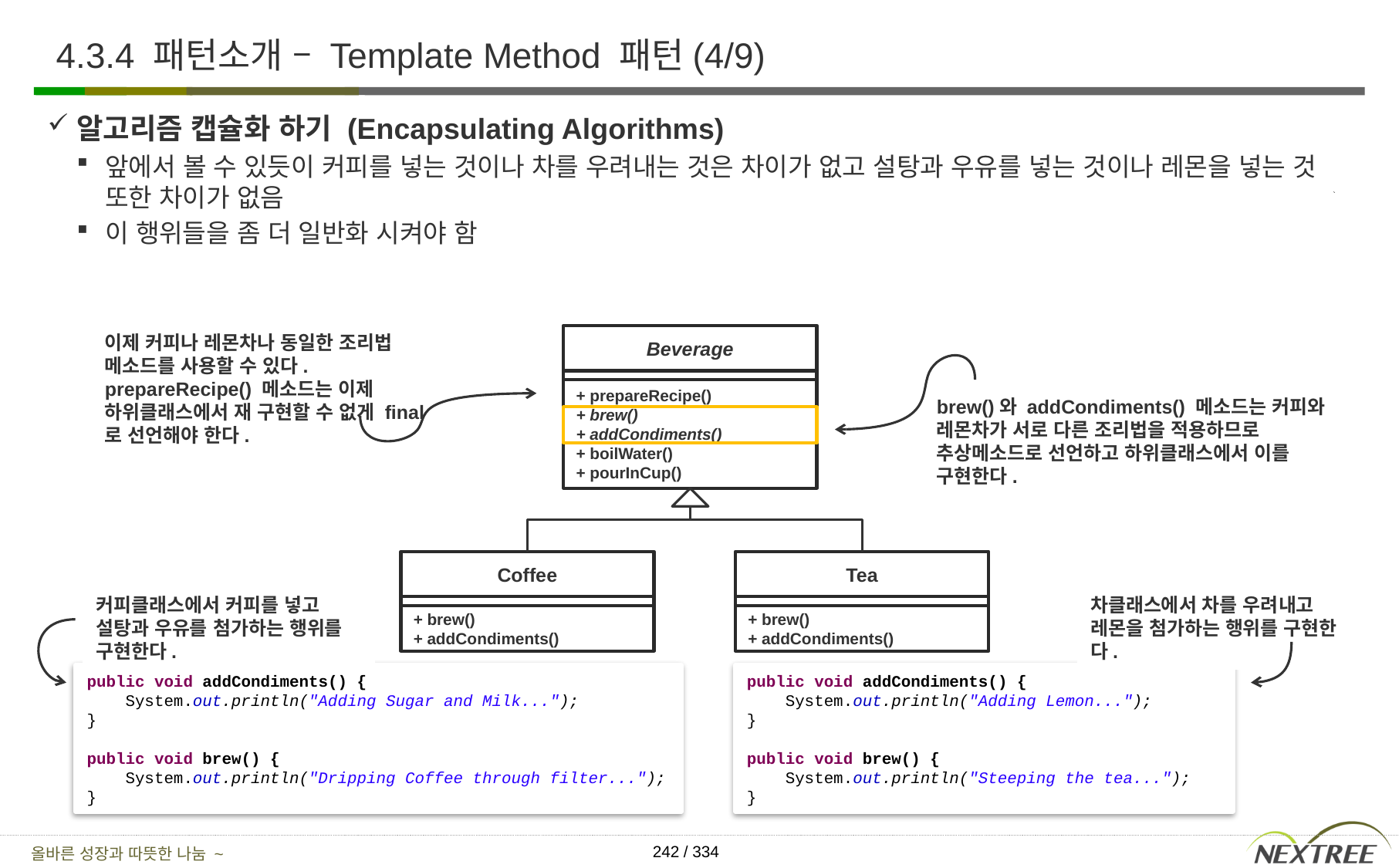

# 4.3.4 패턴소개 – Template Method 패턴(4/9)
알고리즘 캡슐화 하기 (Encapsulating Algorithms)
앞에서 볼 수 있듯이 커피를 넣는 것이나 차를 우려내는 것은 차이가 없고 설탕과 우유를 넣는 것이나 레몬을 넣는 것 또한 차이가 없음
이 행위들을 좀 더 일반화 시켜야 함
이제 커피나 레몬차나 동일한 조리법 메소드를 사용할 수 있다. prepareRecipe() 메소드는 이제 하위클래스에서 재 구현할 수 없게 final로 선언해야 한다.
Beverage

+ prepareRecipe()
+ brew()
+ addCondiments()
+ boilWater()
+ pourInCup()

brew()와 addCondiments() 메소드는 커피와 레몬차가 서로 다른 조리법을 적용하므로 추상메소드로 선언하고 하위클래스에서 이를 구현한다.

Coffee
Tea
커피클래스에서 커피를 넣고 설탕과 우유를 첨가하는 행위를 구현한다.
차클래스에서 차를 우려내고 레몬을 첨가하는 행위를 구현한다.

+ brew()
+ addCondiments()
+ brew()
+ addCondiments()

public void addCondiments() {
    System.out.println("Adding Sugar and Milk...");
}

public void brew() {
    System.out.println("Dripping Coffee through filter...");
}
public void addCondiments() {
    System.out.println("Adding Lemon...");
}

public void brew() {
    System.out.println("Steeping the tea...");
}